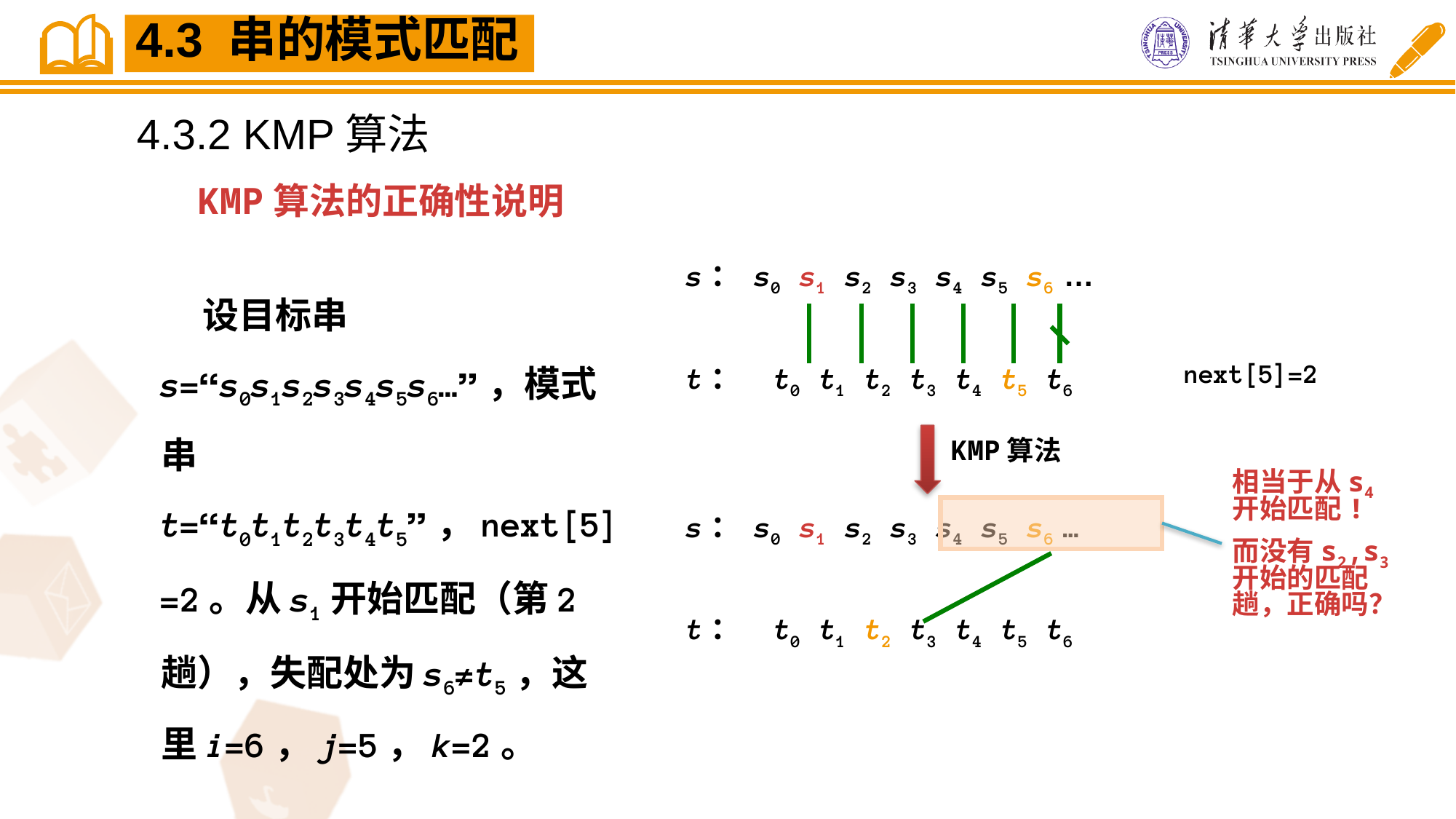

4.3 串的模式匹配
4.3.2 KMP算法
KMP算法的正确性说明
s： s0  s1  s2  s3  s4  s5  s6 …
t：    t0  t1  t2  t3  t4  t5  t6
next[5]=2
    设目标串s=“s0s1s2s3s4s5s6…”，模式串t=“t0t1t2t3t4t5”，next[5]=2。从s1开始匹配（第2趟），失配处为s6≠t5，这里i=6，j=5，k=2。

KMP算法
s： s0  s1  s2  s3  s4  s5  s6 …
t：    t0  t1  t2  t3  t4  t5  t6
相当于从s4开始匹配!
而没有s2,s3开始的匹配趟，正确吗？